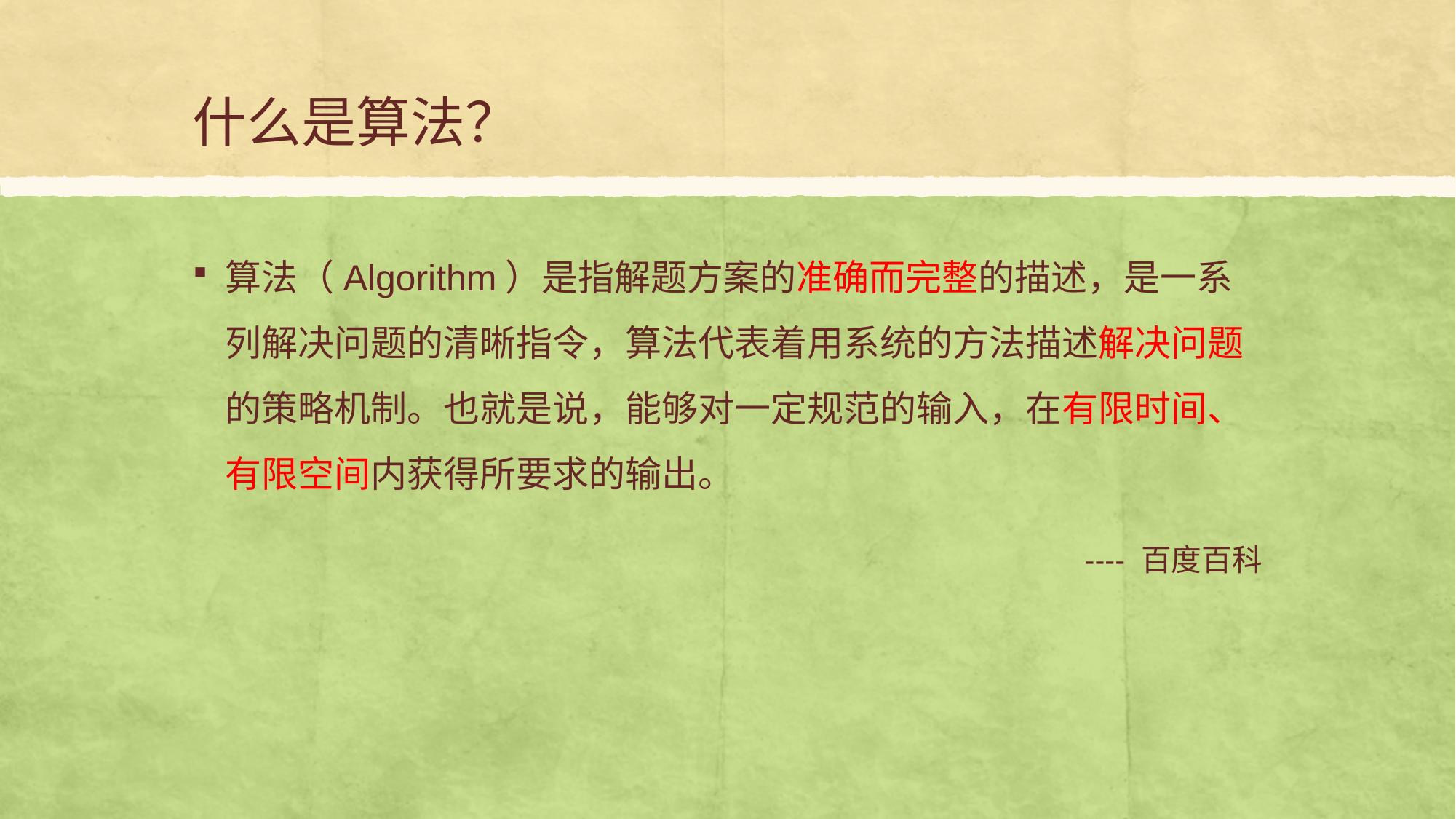

# 什么是算法？
算法（Algorithm）是指解题方案的准确而完整的描述，是一系列解决问题的清晰指令，算法代表着用系统的方法描述解决问题的策略机制。也就是说，能够对一定规范的输入，在有限时间、有限空间内获得所要求的输出。
---- 百度百科